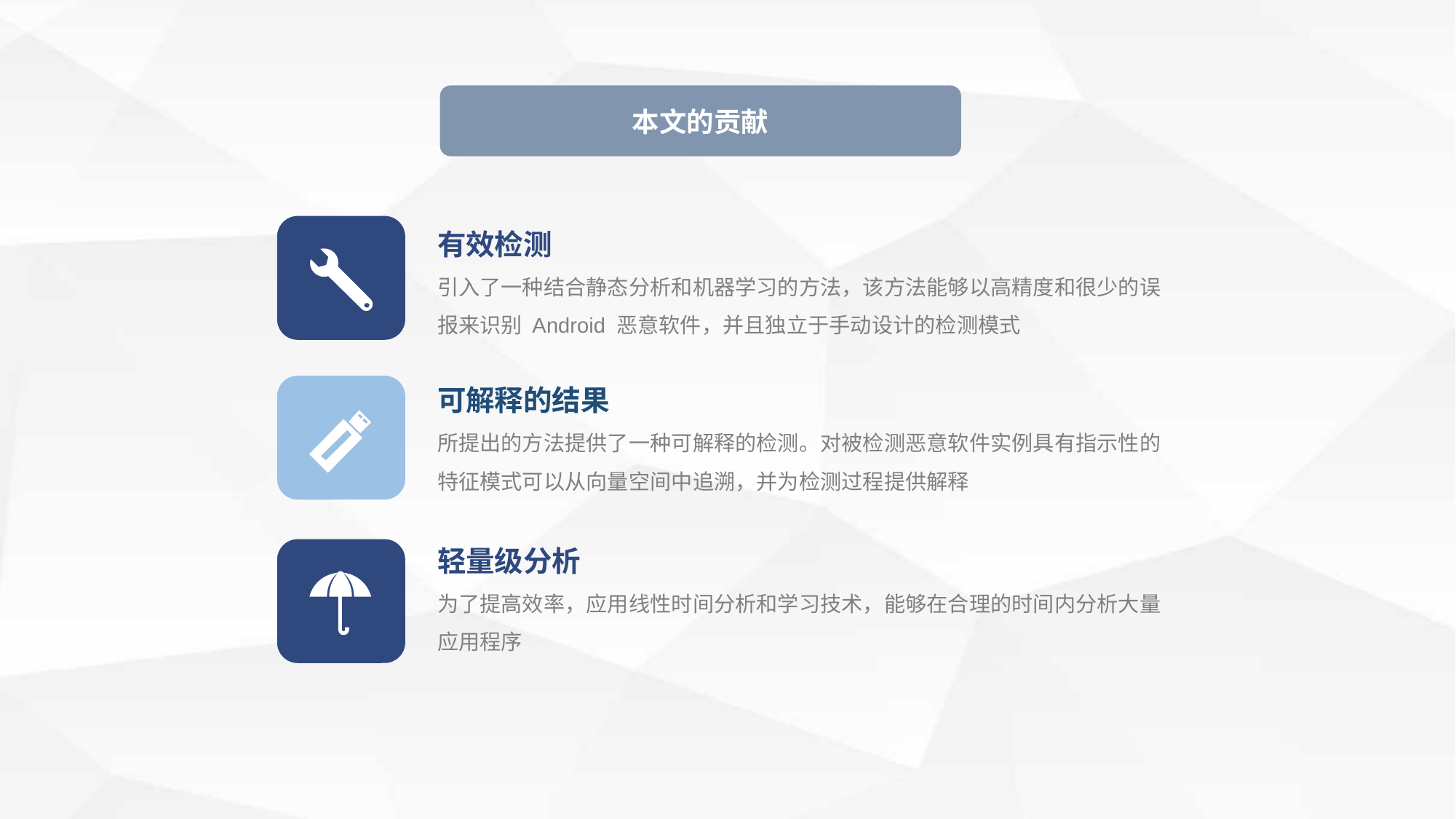

本文的贡献
有效检测
引入了一种结合静态分析和机器学习的方法，该方法能够以高精度和很少的误报来识别 Android 恶意软件，并且独立于手动设计的检测模式

可解释的结果
所提出的方法提供了一种可解释的检测。对被检测恶意软件实例具有指示性的特征模式可以从向量空间中追溯，并为检测过程提供解释

轻量级分析
为了提高效率，应用线性时间分析和学习技术，能够在合理的时间内分析大量应用程序